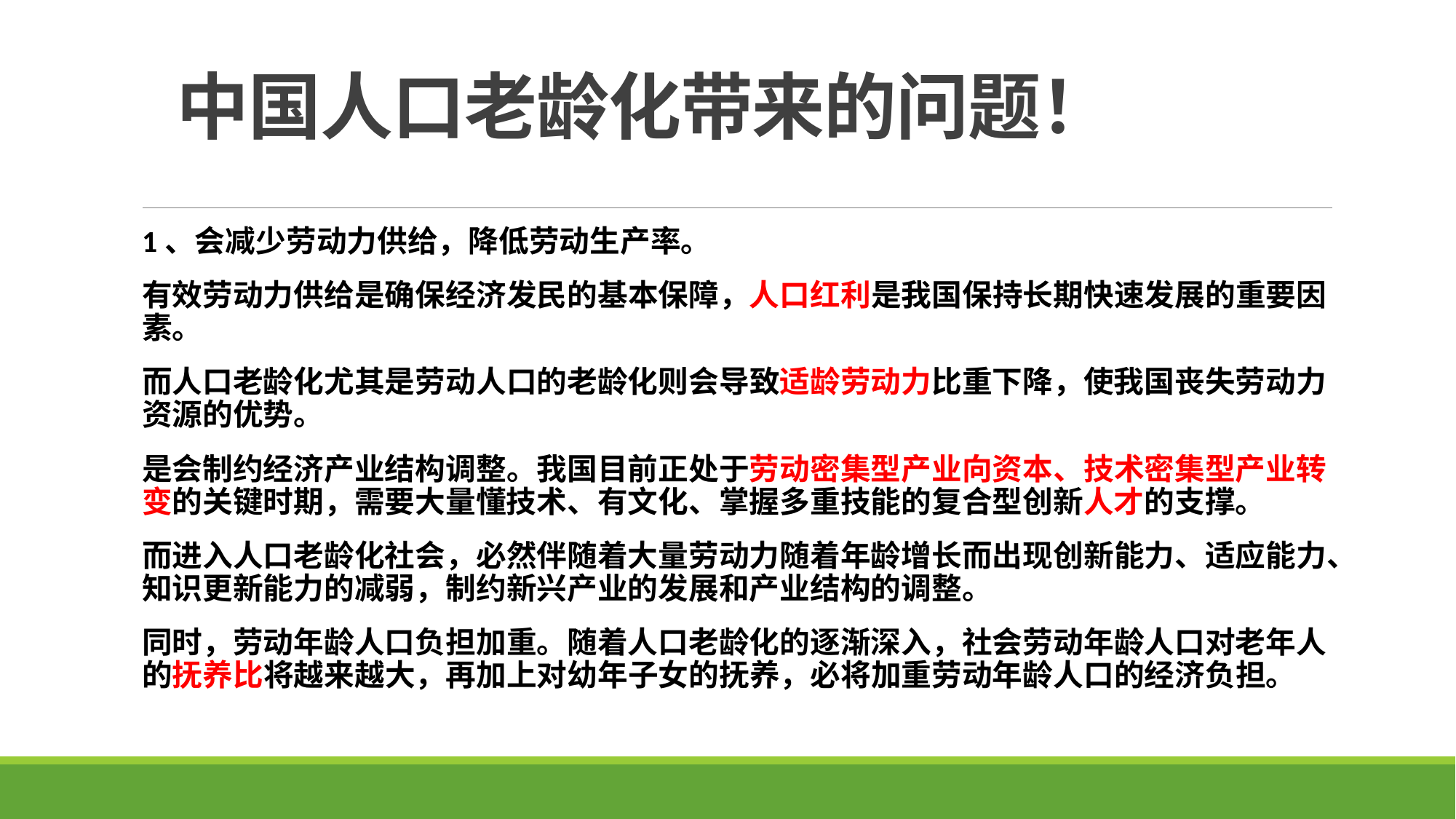

# 中国人口老龄化带来的问题！
1、会减少劳动力供给，降低劳动生产率。
有效劳动力供给是确保经济发民的基本保障，人口红利是我国保持长期快速发展的重要因素。
而人口老龄化尤其是劳动人口的老龄化则会导致适龄劳动力比重下降，使我国丧失劳动力资源的优势。
是会制约经济产业结构调整。我国目前正处于劳动密集型产业向资本、技术密集型产业转变的关键时期，需要大量懂技术、有文化、掌握多重技能的复合型创新人才的支撑。
而进入人口老龄化社会，必然伴随着大量劳动力随着年龄增长而出现创新能力、适应能力、知识更新能力的减弱，制约新兴产业的发展和产业结构的调整。
同时，劳动年龄人口负担加重。随着人口老龄化的逐渐深入，社会劳动年龄人口对老年人的抚养比将越来越大，再加上对幼年子女的抚养，必将加重劳动年龄人口的经济负担。